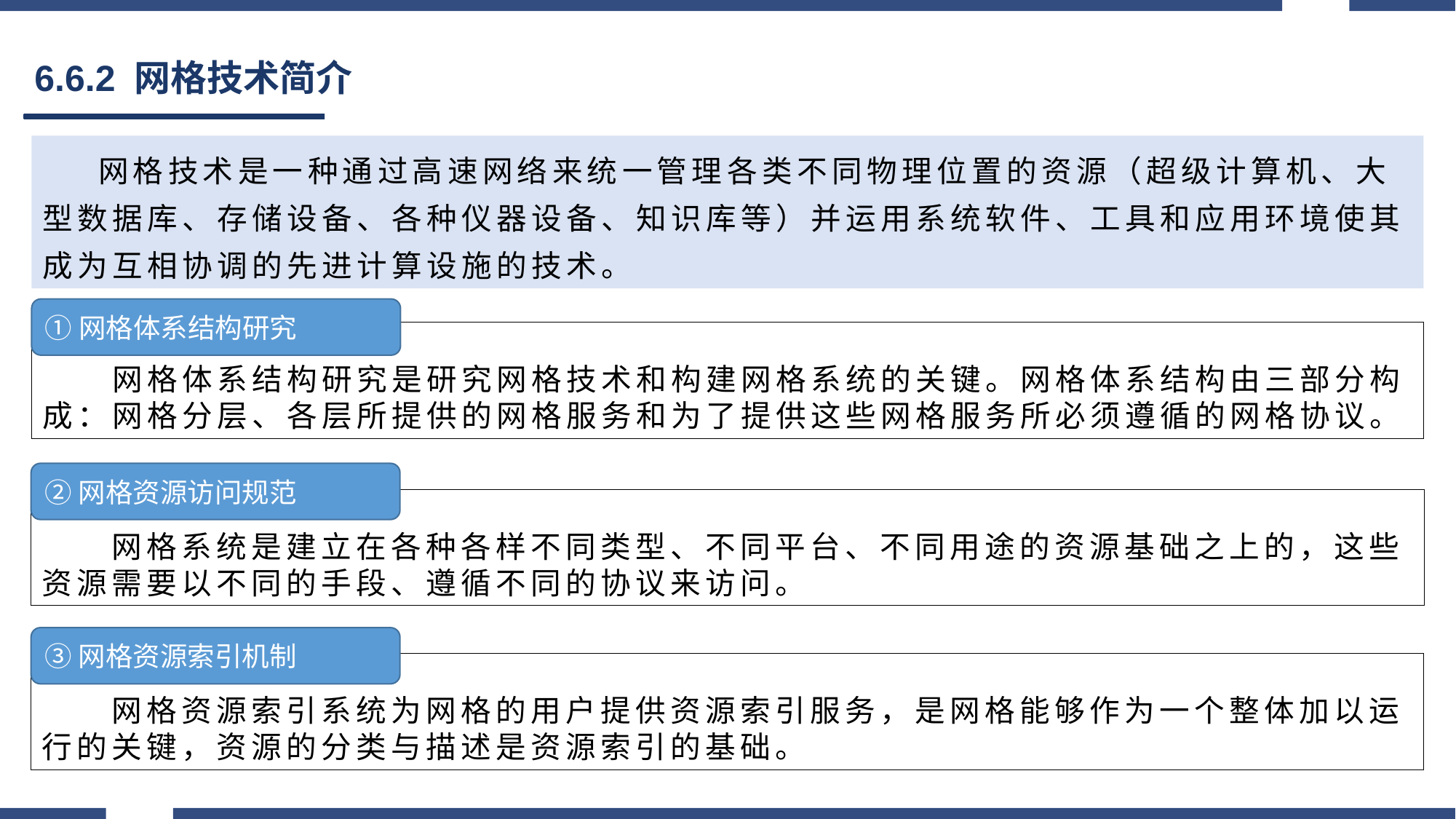

# 6.6.2 网格技术简介
     网格技术是一种通过高速网络来统一管理各类不同物理位置的资源（超级计算机、大型数据库、存储设备、各种仪器设备、知识库等）并运用系统软件、工具和应用环境使其成为互相协调的先进计算设施的技术。
①网格体系结构研究

　　网格体系结构研究是研究网格技术和构建网格系统的关键。网格体系结构由三部分构成：网格分层、各层所提供的网格服务和为了提供这些网格服务所必须遵循的网格协议。
②网格资源访问规范

　　网格系统是建立在各种各样不同类型、不同平台、不同用途的资源基础之上的，这些资源需要以不同的手段、遵循不同的协议来访问。
③网格资源索引机制

　　网格资源索引系统为网格的用户提供资源索引服务，是网格能够作为一个整体加以运行的关键，资源的分类与描述是资源索引的基础。